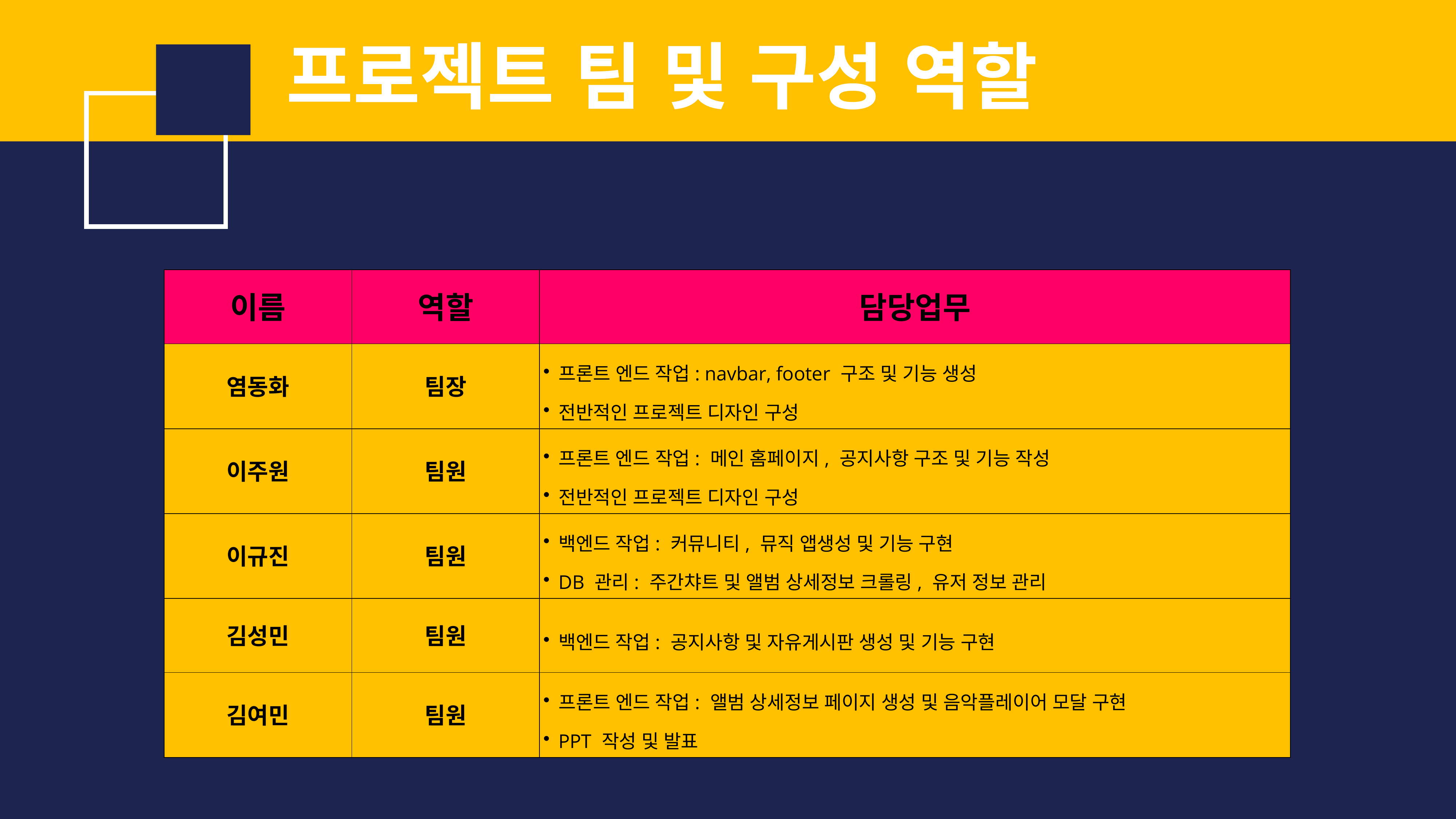

프로젝트 팀 및 구성 역할

| 이름 | 역할 | 담당업무 |
| --- | --- | --- |
| 염동화 | 팀장 | 프론트 엔드 작업: navbar, footer 구조 및 기능 생성 전반적인 프로젝트 디자인 구성 |
| 이주원 | 팀원 | 프론트 엔드 작업: 메인 홈페이지, 공지사항 구조 및 기능 작성 전반적인 프로젝트 디자인 구성 |
| 이규진 | 팀원 | 백엔드 작업: 커뮤니티, 뮤직 앱생성 및 기능 구현 DB 관리: 주간챠트 및 앨범 상세정보 크롤링, 유저 정보 관리 |
| 김성민 | 팀원 | 백엔드 작업: 공지사항 및 자유게시판 생성 및 기능 구현 |
| 김여민 | 팀원 | 프론트 엔드 작업: 앨범 상세정보 페이지 생성 및 음악플레이어 모달 구현 PPT 작성 및 발표 |